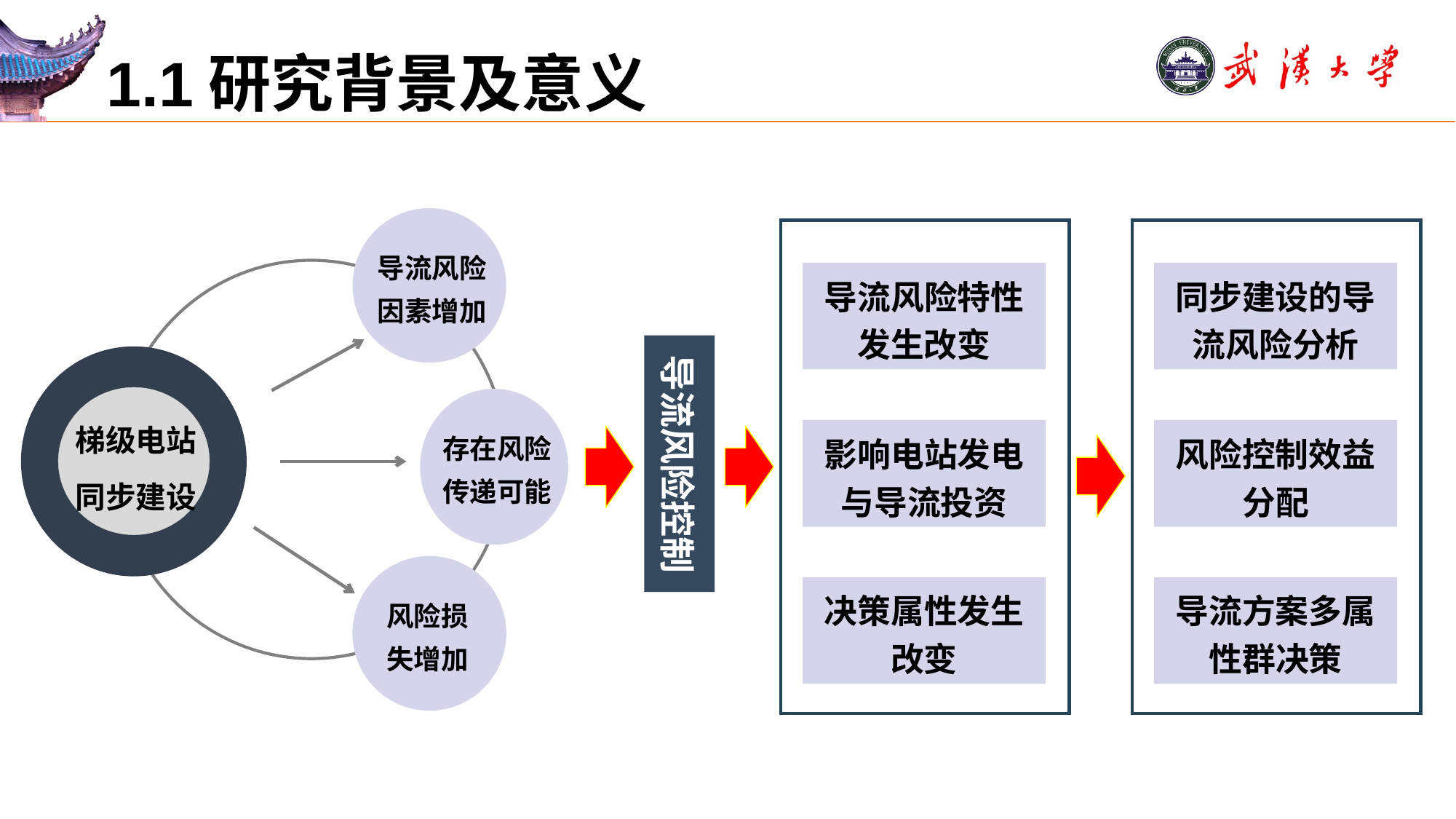

# 1.1研究背景及意义

导流风险因素增加

导流风险特性发生改变
同步建设的导流风险分析
导流风险控制

梯级电站
同步建设
存在风险传递可能
影响电站发电与导流投资
风险控制效益分配

风险损失增加
决策属性发生改变
导流方案多属性群决策